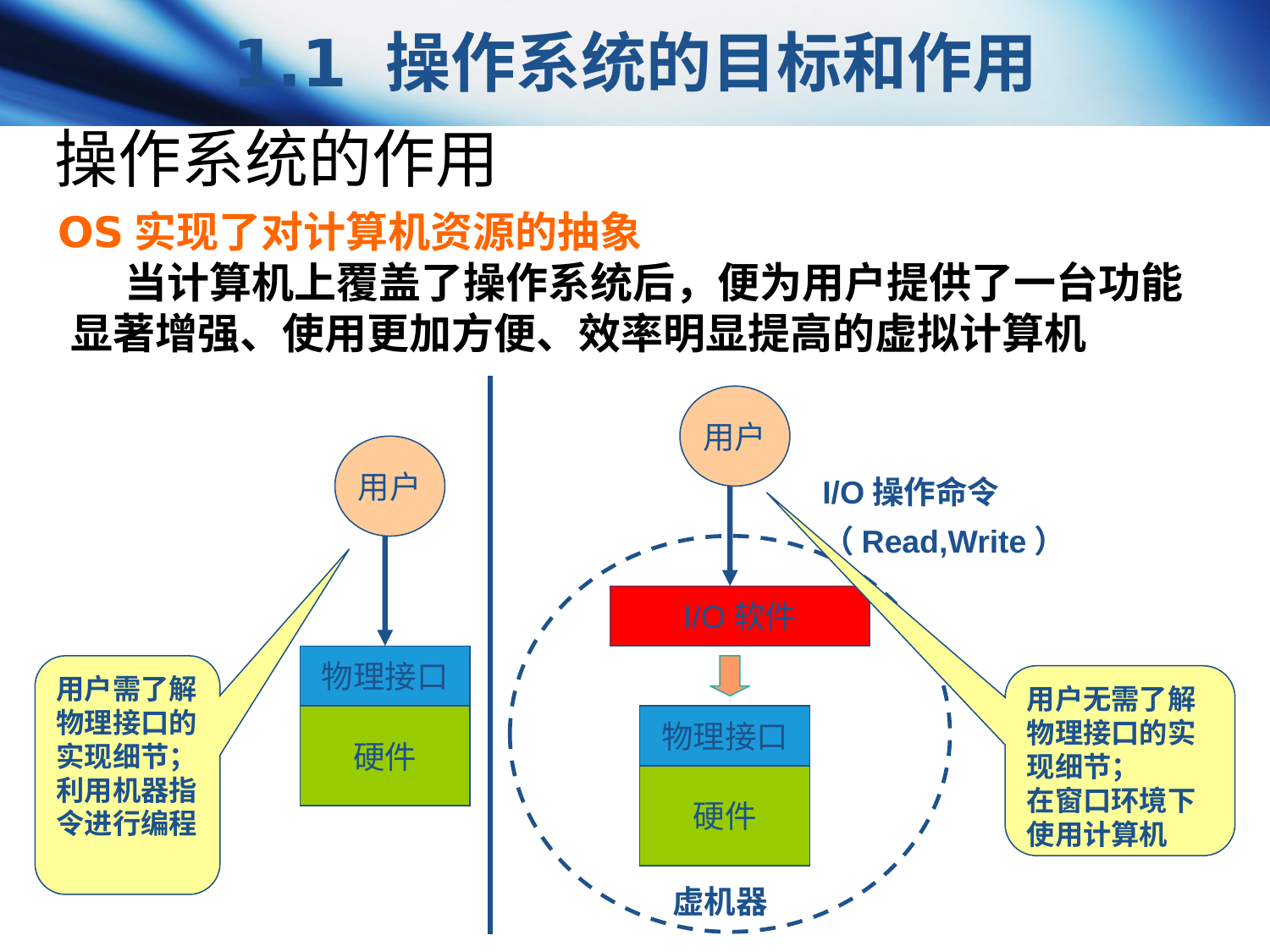

1.1 操作系统的目标和作用
操作系统的作用
OS实现了对计算机资源的抽象
      当计算机上覆盖了操作系统后，便为用户提供了一台功能显著增强、使用更加方便、效率明显提高的虚拟计算机
用户
I/O操作命令
（Read,Write）

I/O软件

物理接口
硬件
虚机器
用户

物理接口
用户需了解物理接口的实现细节；
利用机器指令进行编程
用户无需了解物理接口的实现细节；
在窗口环境下使用计算机
硬件